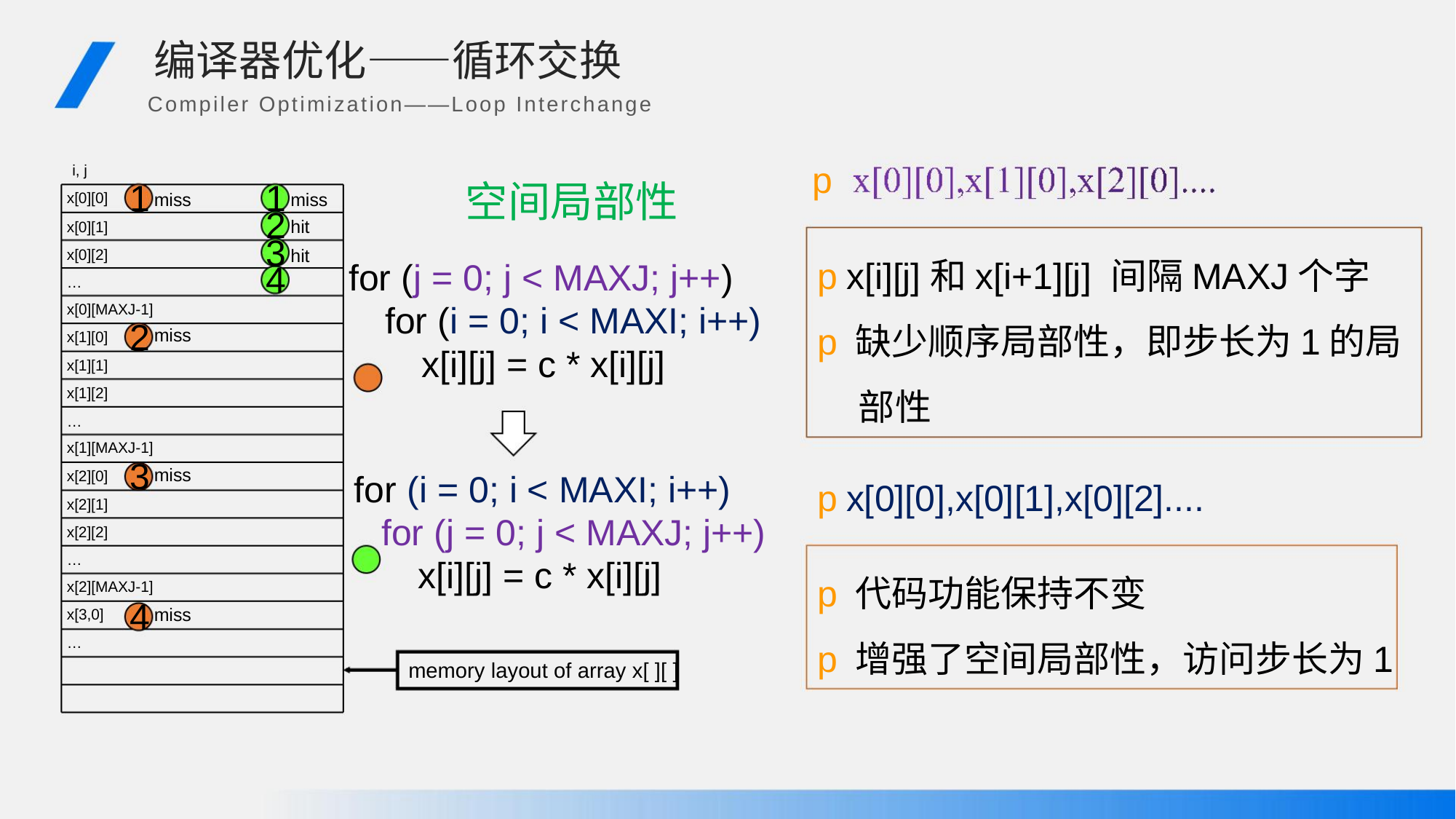

编译器优化——循环交换
Compiler Optimization——Loop Interchange
p
i, j
1
1
空间局部性
x[0][0]
x[0][1]
x[0][2]
…
miss
miss
hit
2
3
hit
px[i][j]和x[i+1][j] 间隔MAXJ个字
for (j = 0; j < MAXJ; j++)
for (i = 0; i < MAXI; i++)
x[i][j] = c * x[i][j]
4
x[0][MAXJ-1]
p缺少顺序局部性，即步长为1的局
2
miss
x[1][0]
x[1][1]
x[1][2]
…
部性
x[1][MAXJ-1]
3
miss
x[2][0]
x[2][1]
x[2][2]
…
for (i = 0; i < MAXI; i++)
for (j = 0; j < MAXJ; j++)
x[i][j] = c * x[i][j]
px[0][0],x[0][1],x[0][2]....
p代码功能保持不变
x[2][MAXJ-1]
4
x[3,0]
…
miss
p增强了空间局部性，访问步长为1
memory layout of array x[ ][ ]